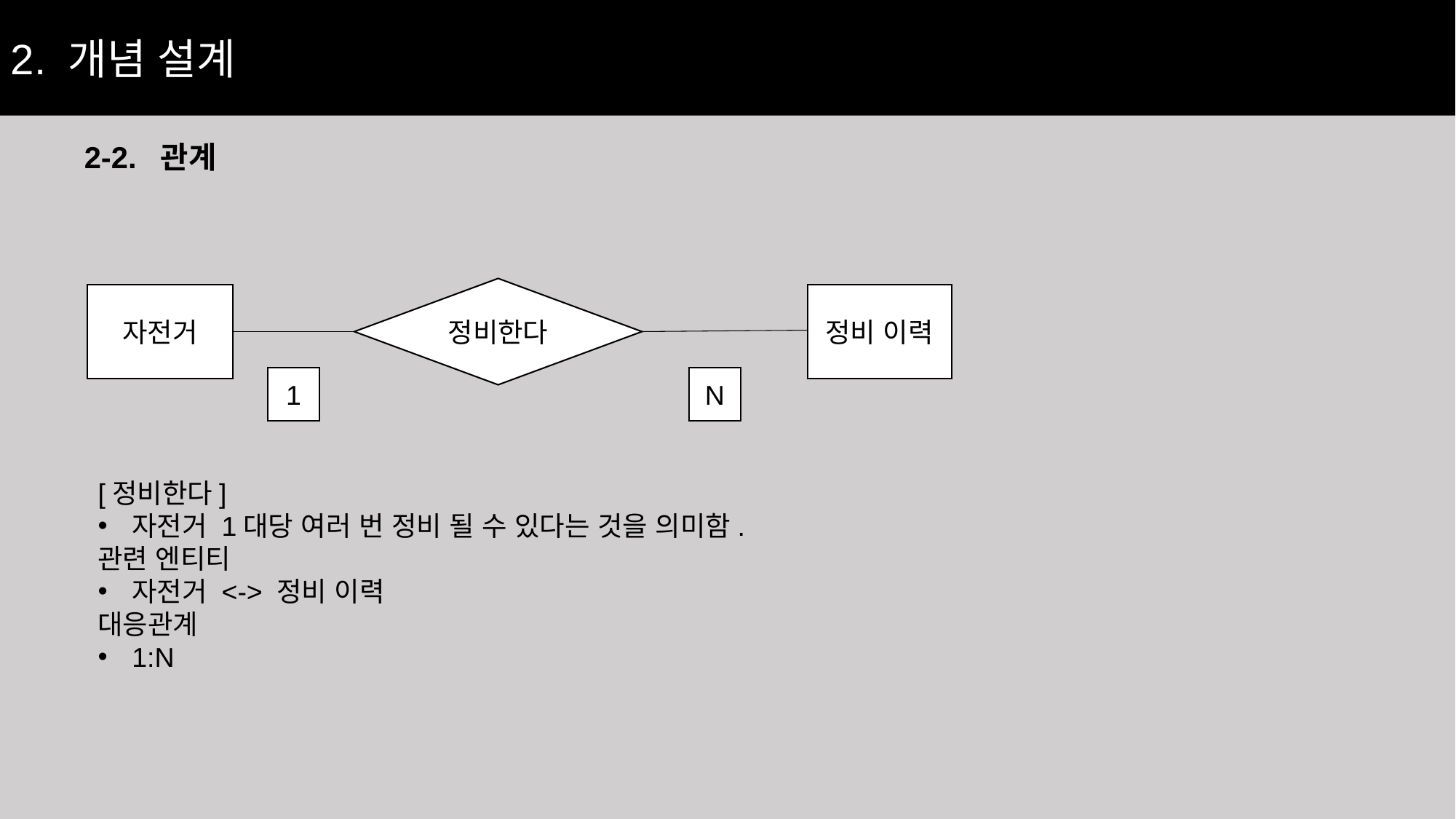

2. 개념 설계
2-2.  관계
정비한다
자전거
정비 이력
1
N
[정비한다]
자전거 1대당 여러 번 정비 될 수 있다는 것을 의미함.
관련 엔티티
자전거 <-> 정비 이력
대응관계
1:N
21